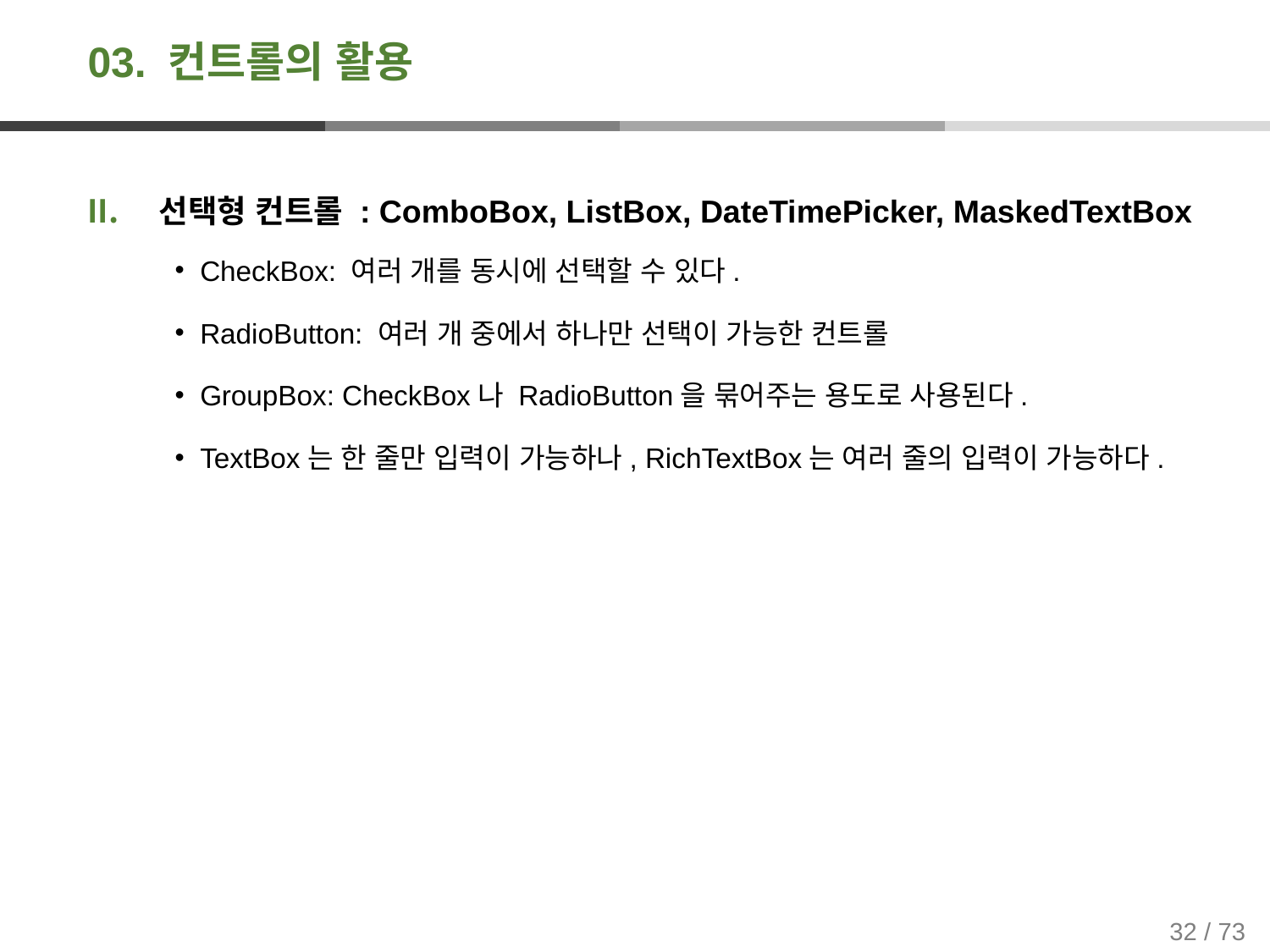

# 03. 컨트롤의 활용
선택형 컨트롤 : ComboBox, ListBox, DateTimePicker, MaskedTextBox
CheckBox: 여러 개를 동시에 선택할 수 있다.
RadioButton: 여러 개 중에서 하나만 선택이 가능한 컨트롤
GroupBox: CheckBox나 RadioButton을 묶어주는 용도로 사용된다.
TextBox는 한 줄만 입력이 가능하나, RichTextBox는 여러 줄의 입력이 가능하다.